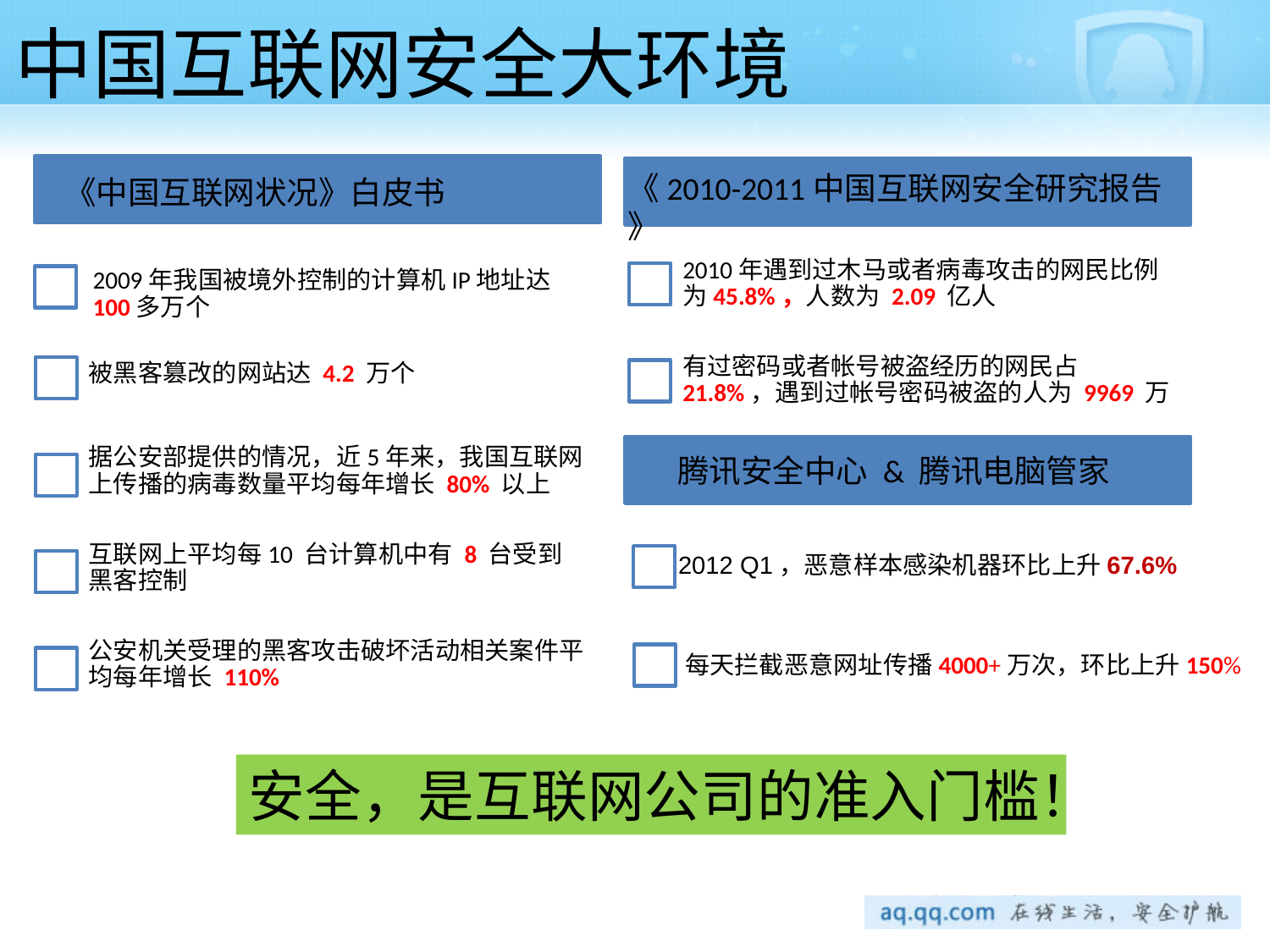

# 中国互联网安全大环境

2009年我国被境外控制的计算机IP地址达 100多万个
被黑客篡改的网站达 4.2 万个
据公安部提供的情况，近5年来，我国互联网上传播的病毒数量平均每年增长 80% 以上
互联网上平均每10 台计算机中有 8 台受到黑客控制
公安机关受理的黑客攻击破坏活动相关案件平均每年增长 110%

2010年遇到过木马或者病毒攻击的网民比例为45.8%，人数为 2.09 亿人
有过密码或者帐号被盗经历的网民占 21.8%，遇到过帐号密码被盗的人为 9969 万
      《中国互联网状况》白皮书
《2010-2011中国互联网安全研究报告 》

 腾讯安全中心 & 腾讯电脑管家
2012 Q1，恶意样本感染机器环比上升67.6%

每天拦截恶意网址传播4000+万次，环比上升150%

安全，是互联网公司的准入门槛！